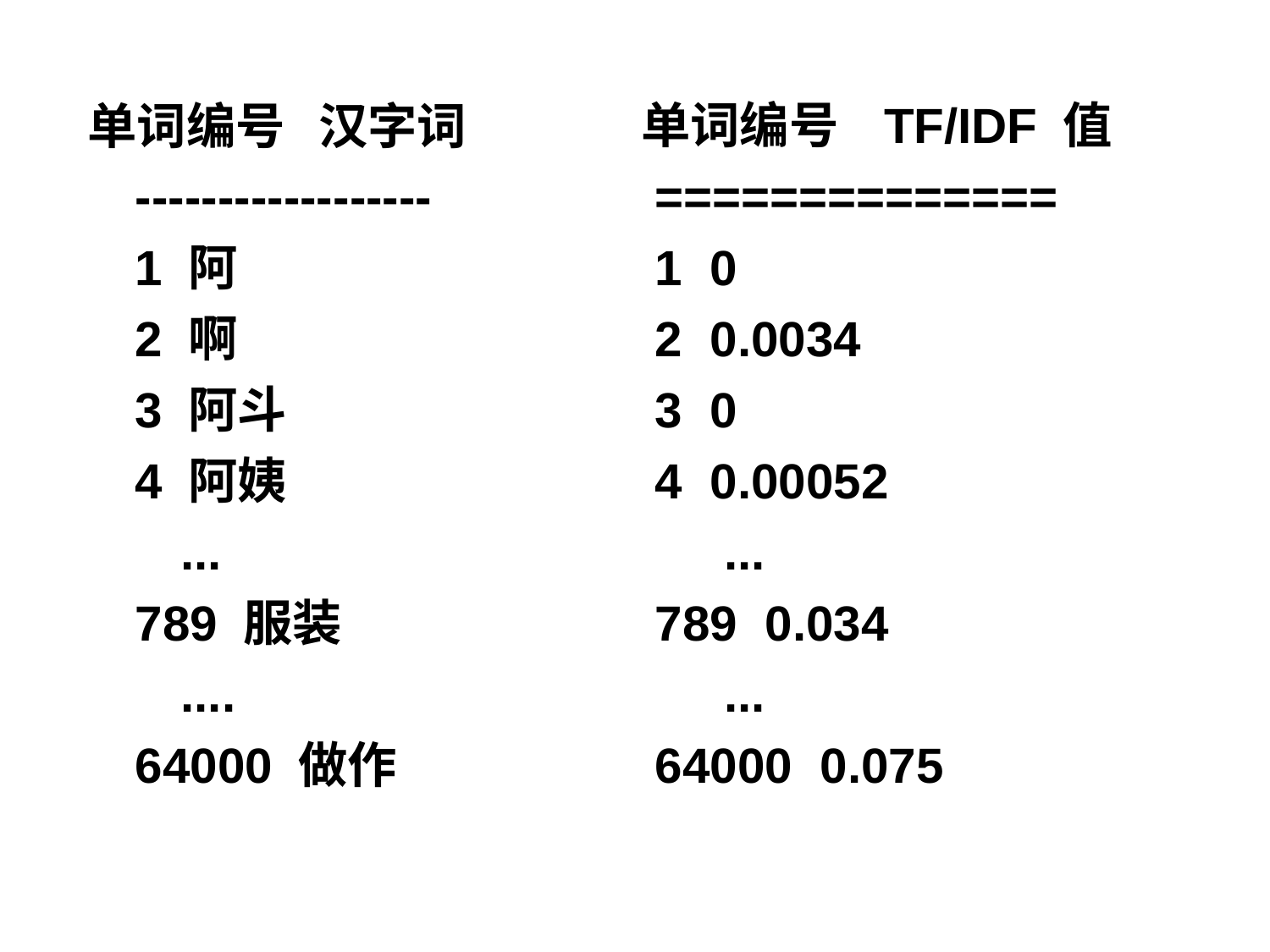

单词编号   汉字词
------------------
1 阿
2 啊
3 阿斗
4 阿姨
   ...
789 服装
   ....
64000 做作
  单词编号   TF/IDF 值
==============
1  0
2  0.0034
3  0
4  0.00052
     ...
789  0.034
     ...
64000  0.075